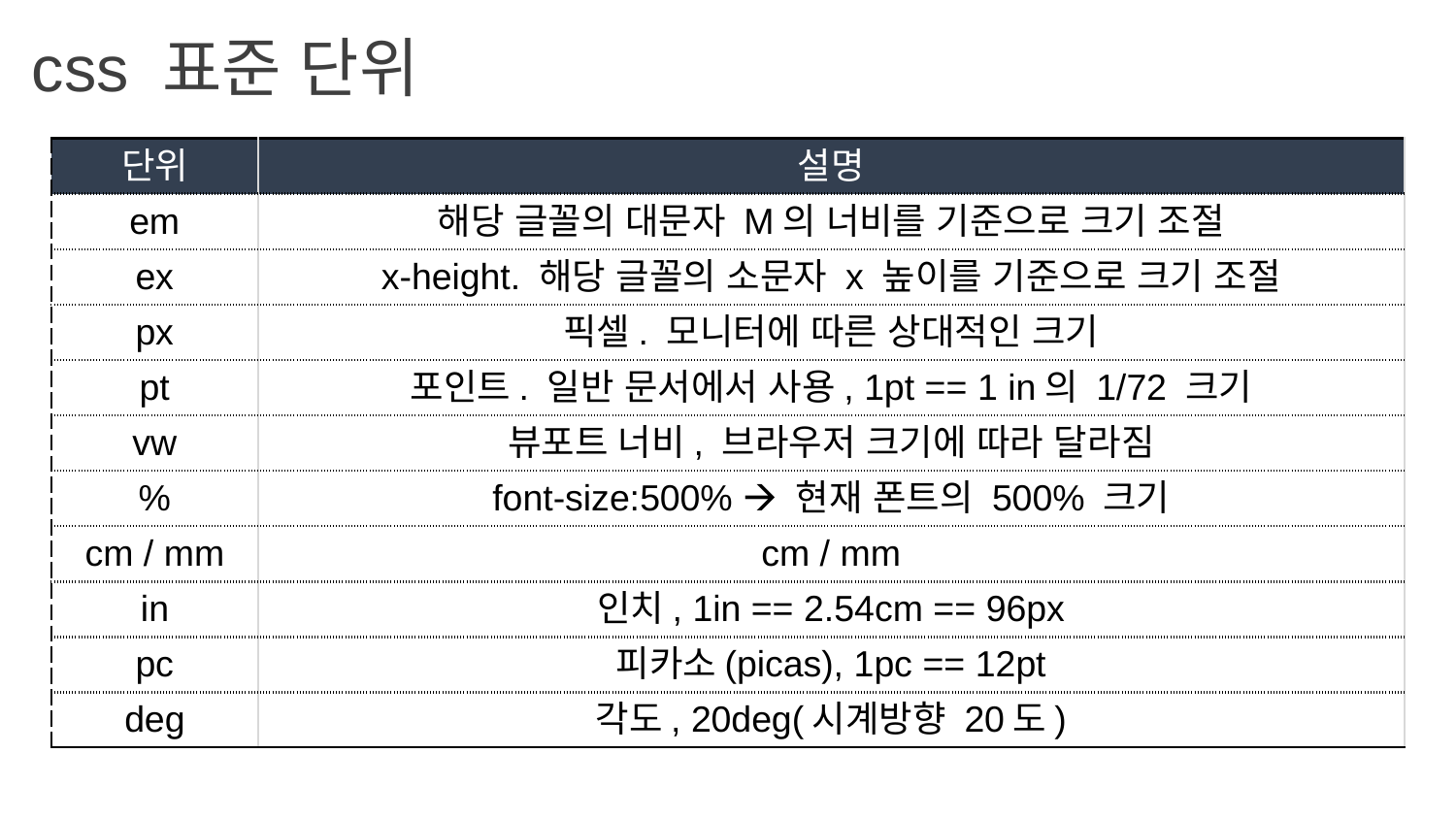

css 표준 단위
| 단위 | 설명 |
| --- | --- |
| em | 해당 글꼴의 대문자 M의 너비를 기준으로 크기 조절 |
| ex | x-height. 해당 글꼴의 소문자 x 높이를 기준으로 크기 조절 |
| px | 픽셀. 모니터에 따른 상대적인 크기 |
| pt | 포인트. 일반 문서에서 사용, 1pt == 1 in의 1/72 크기 |
| vw | 뷰포트 너비, 브라우저 크기에 따라 달라짐 |
| % | font-size:500% 🡪 현재 폰트의 500% 크기 |
| cm / mm | cm / mm |
| in | 인치, 1in == 2.54cm == 96px |
| pc | 피카소(picas), 1pc == 12pt |
| deg | 각도, 20deg(시계방향 20도) |